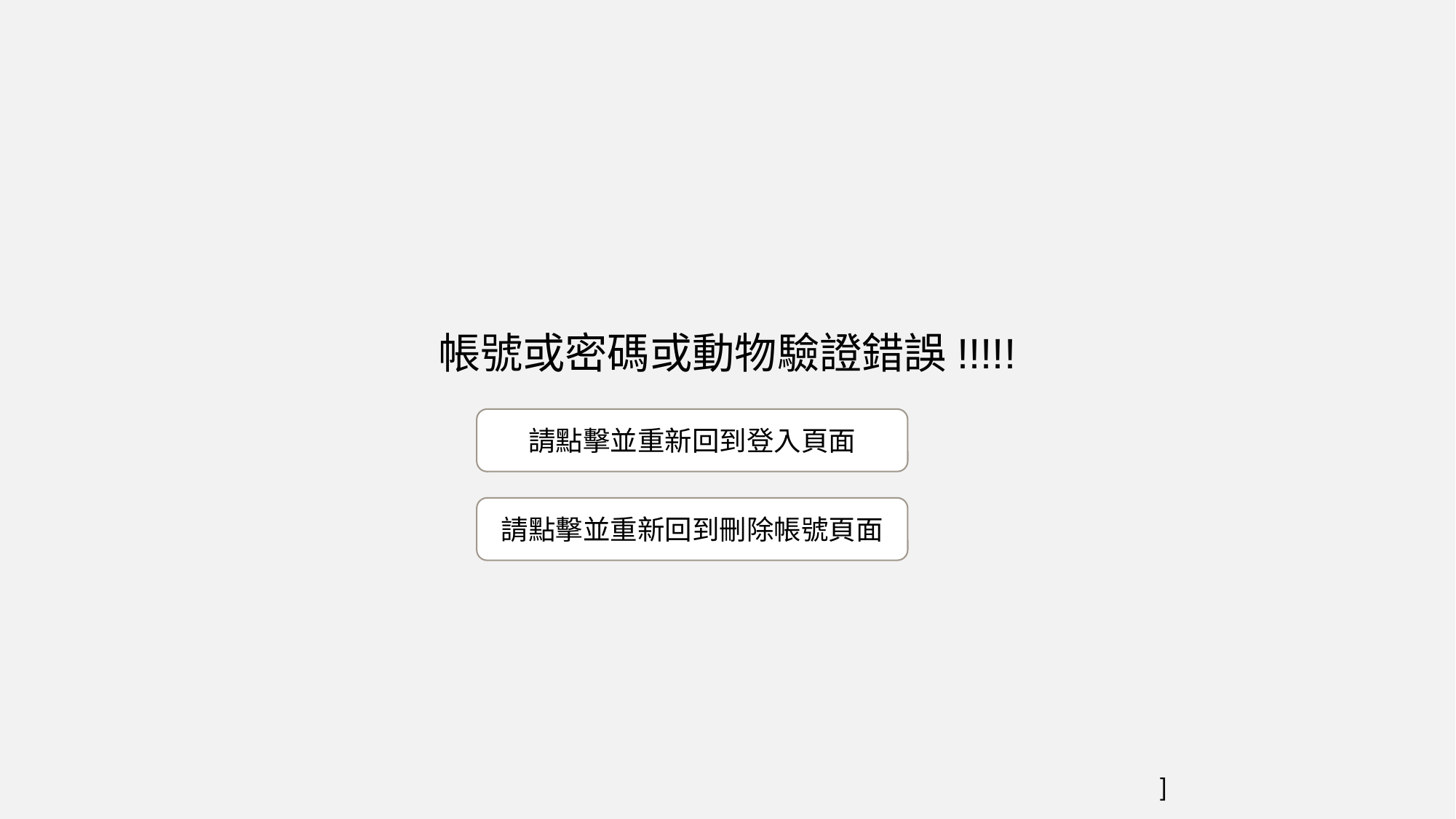

帳號或密碼或動物驗證錯誤!!!!!
請點擊並重新回到登入頁面
請點擊並重新回到刪除帳號頁面
]